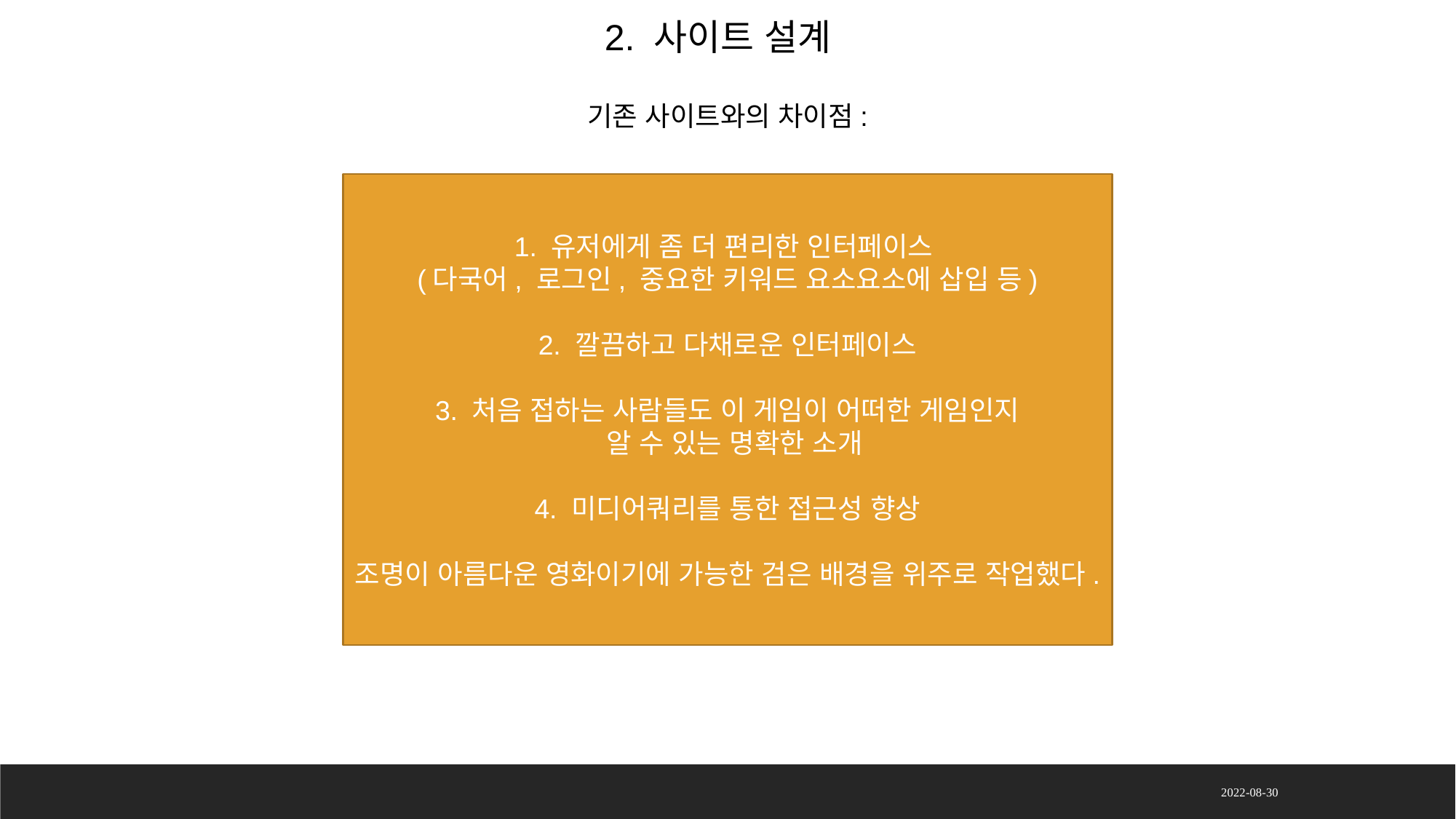

2. 사이트 설계
기존 사이트와의 차이점:
1. 유저에게 좀 더 편리한 인터페이스
(다국어, 로그인, 중요한 키워드 요소요소에 삽입 등)

2. 깔끔하고 다채로운 인터페이스

3. 처음 접하는 사람들도 이 게임이 어떠한 게임인지
 알 수 있는 명확한 소개

4. 미디어쿼리를 통한 접근성 향상

조명이 아름다운 영화이기에 가능한 검은 배경을 위주로 작업했다.
2022-08-30